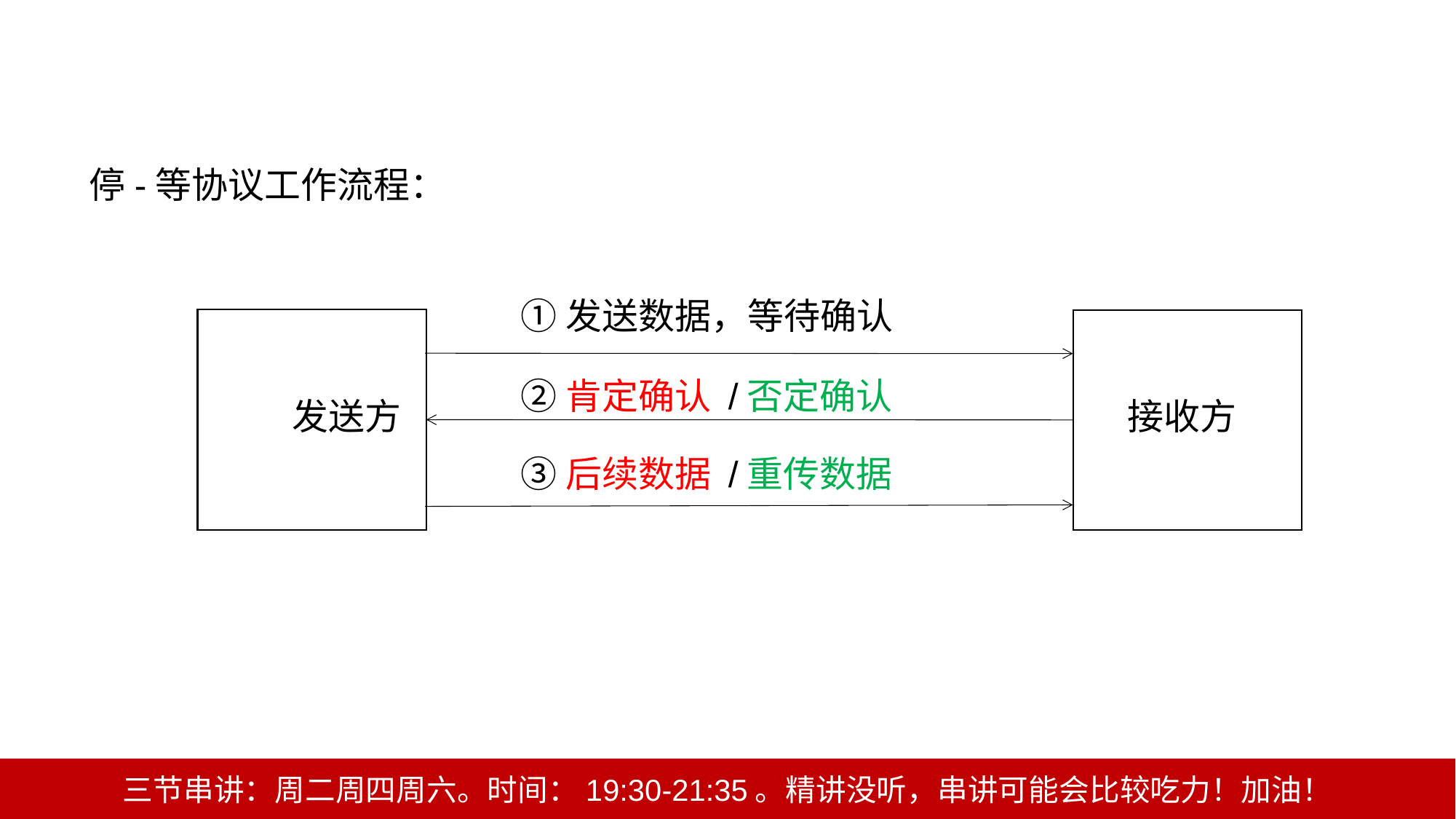

停-等协议工作流程：
①发送数据，等待确认

②肯定确认 /否定确认
发送方
接收方
③后续数据 /重传数据